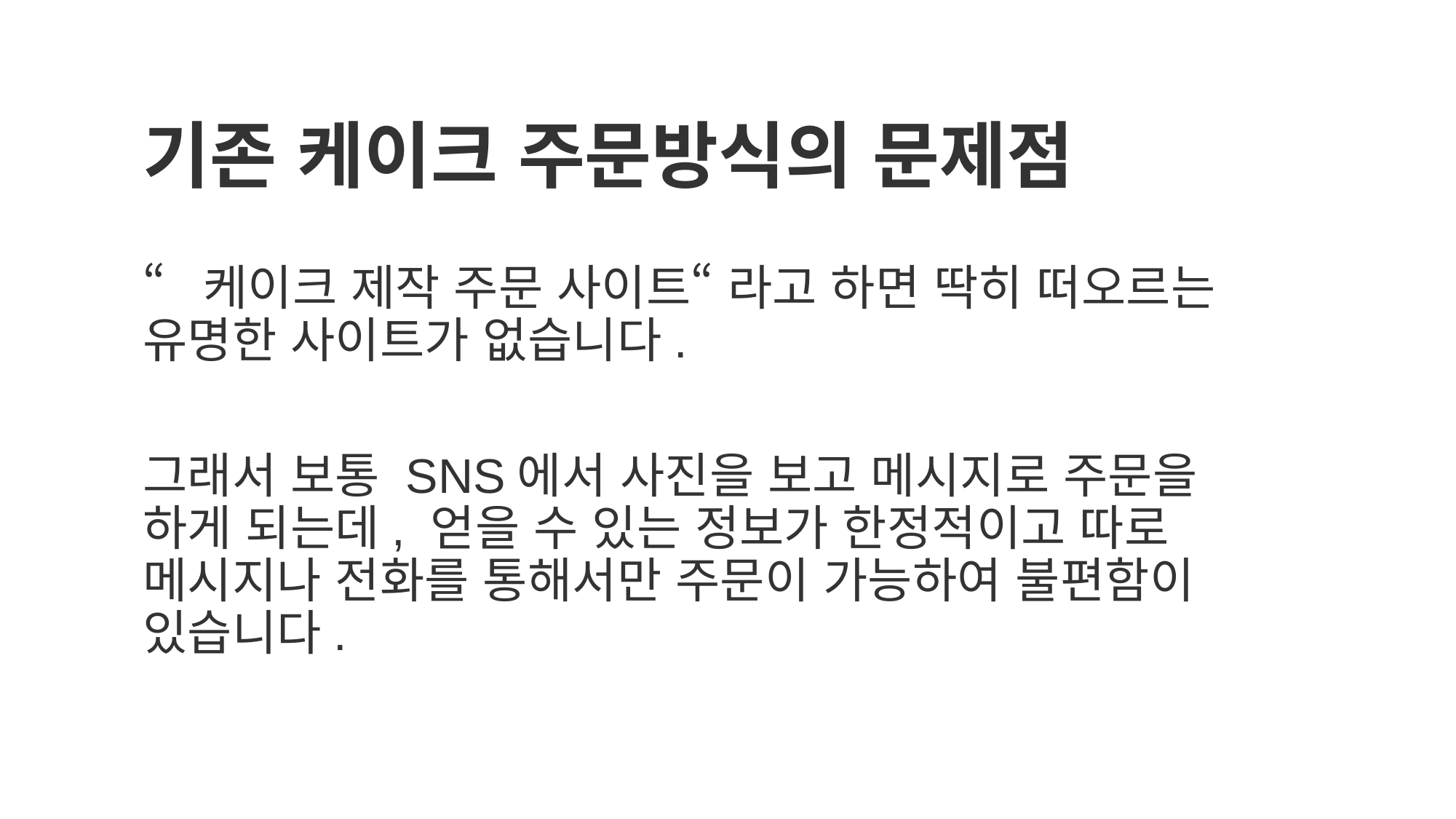

# 기존 케이크 주문방식의 문제점
“케이크 제작 주문 사이트“ 라고 하면 딱히 떠오르는 유명한 사이트가 없습니다.

그래서 보통 SNS에서 사진을 보고 메시지로 주문을 하게 되는데, 얻을 수 있는 정보가 한정적이고 따로 메시지나 전화를 통해서만 주문이 가능하여 불편함이 있습니다.